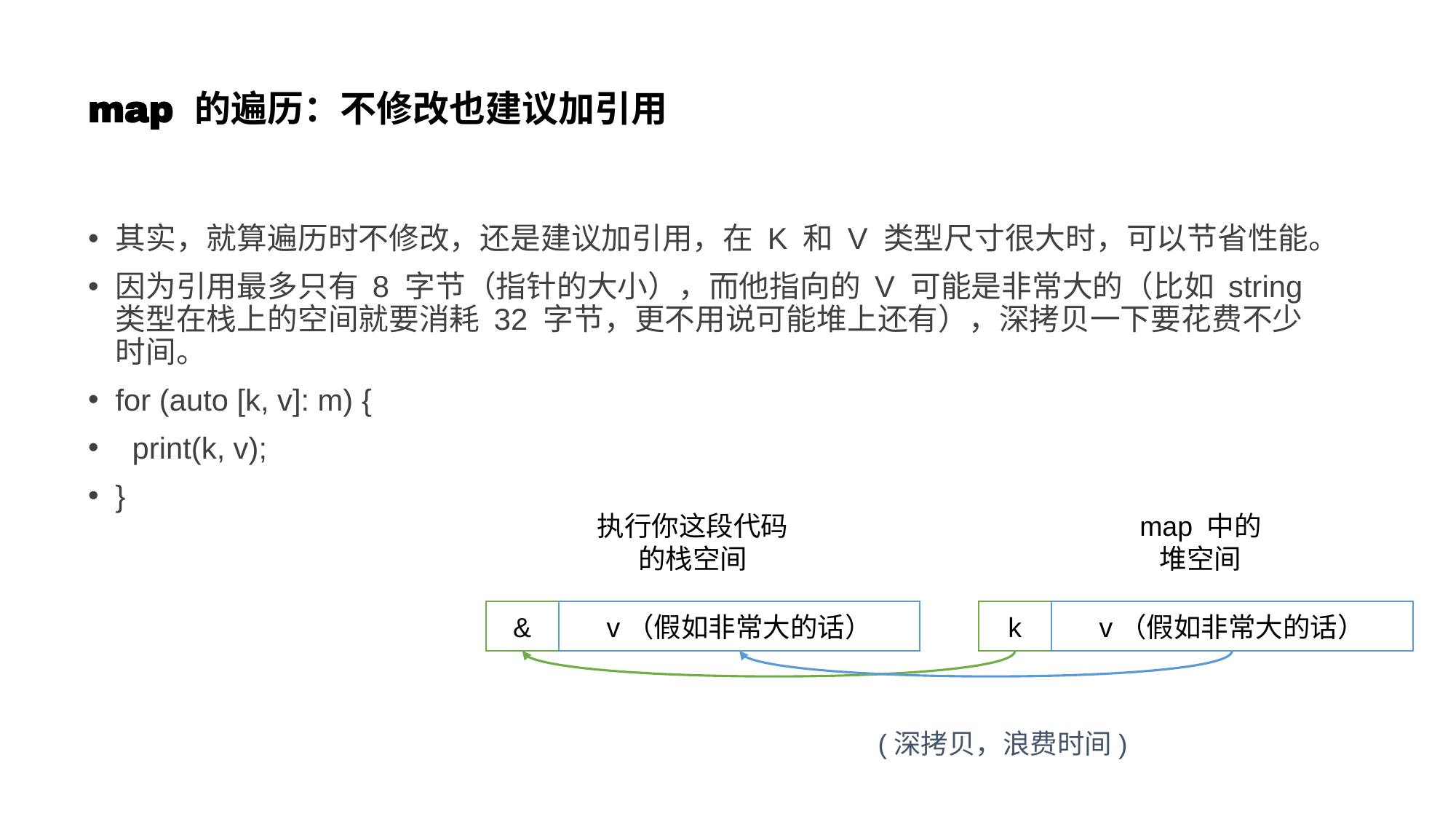

# map 的遍历：不修改也建议加引用
其实，就算遍历时不修改，还是建议加引用，在 K 和 V 类型尺寸很大时，可以节省性能。
因为引用最多只有 8 字节（指针的大小），而他指向的 V 可能是非常大的（比如 string 类型在栈上的空间就要消耗 32 字节，更不用说可能堆上还有），深拷贝一下要花费不少时间。
for (auto [k, v]: m) {
  print(k, v);
}
执行你这段代码
的栈空间
map 中的
堆空间
&
v（假如非常大的话）
k
v（假如非常大的话）
(深拷贝，浪费时间)